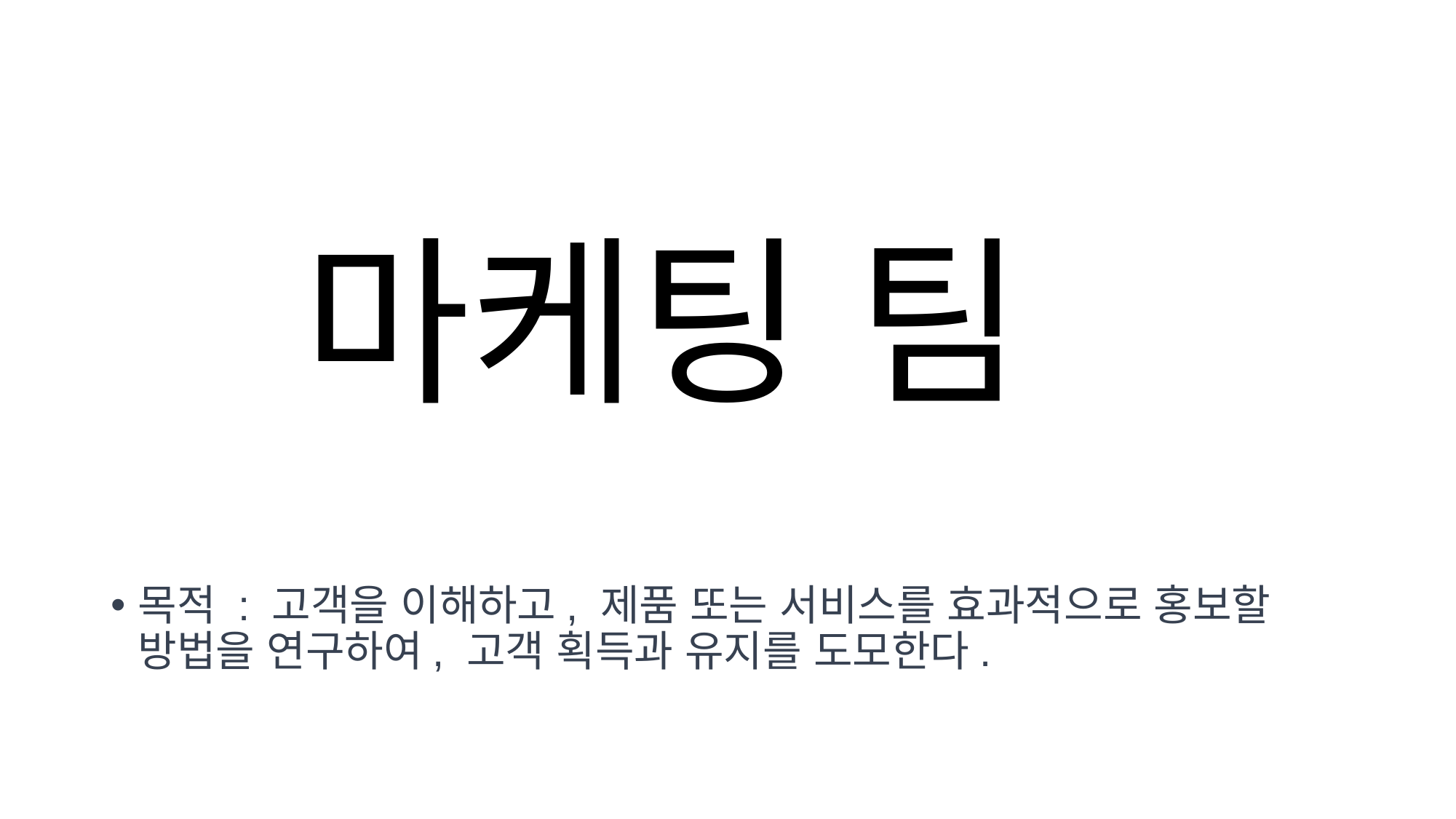

# 마케팅 팀
목적 : 고객을 이해하고, 제품 또는 서비스를 효과적으로 홍보할 방법을 연구하여, 고객 획득과 유지를 도모한다.